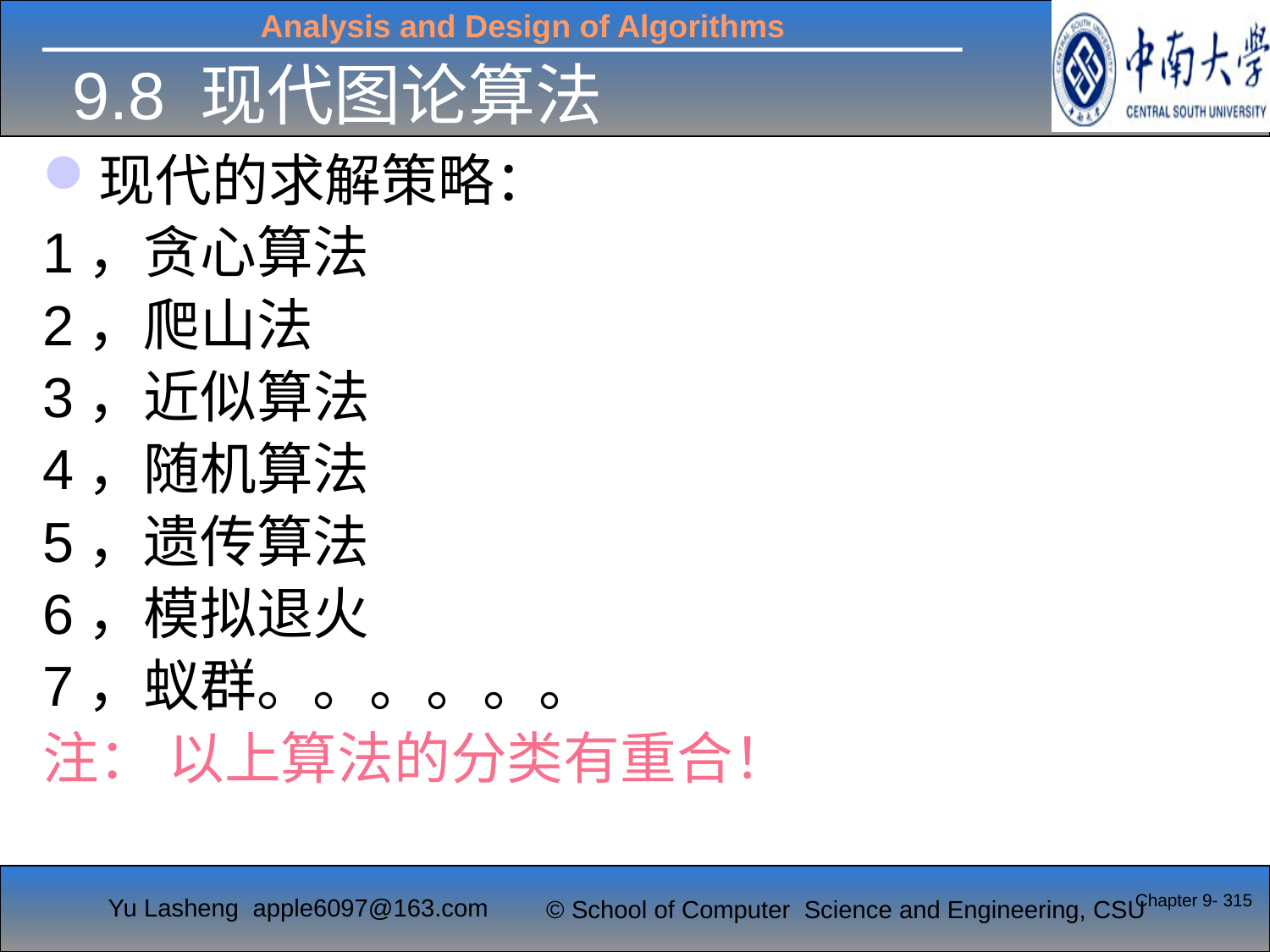

# 9.8 现代图论算法
现代的求解策略：
1，贪心算法
2，爬山法
3，近似算法
4，随机算法
5，遗传算法
6，模拟退火
7，蚁群。。。。。。
注： 以上算法的分类有重合！
Chapter 9- 315